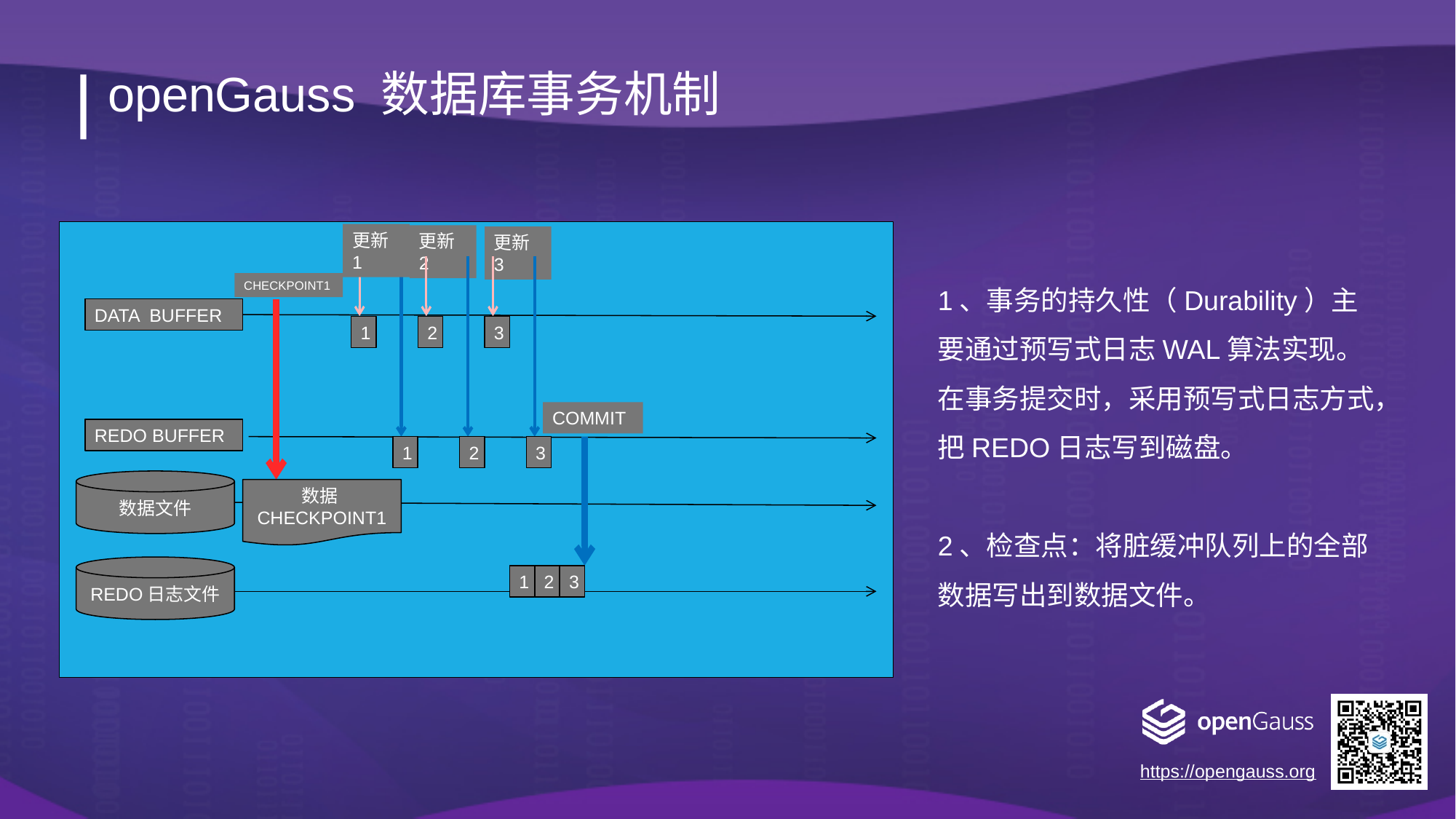

openGauss 数据库事务机制

更新1
更新2
更新3
1、事务的持久性（Durability）主要通过预写式日志WAL算法实现。在事务提交时，采用预写式日志方式，把REDO日志写到磁盘。

2、检查点：将脏缓冲队列上的全部数据写出到数据文件。
CHECKPOINT1
DATA  BUFFER
1
3
2
COMMIT
REDO BUFFER
1
2
3
数据文件
数据CHECKPOINT1
REDO日志文件
1
2
3